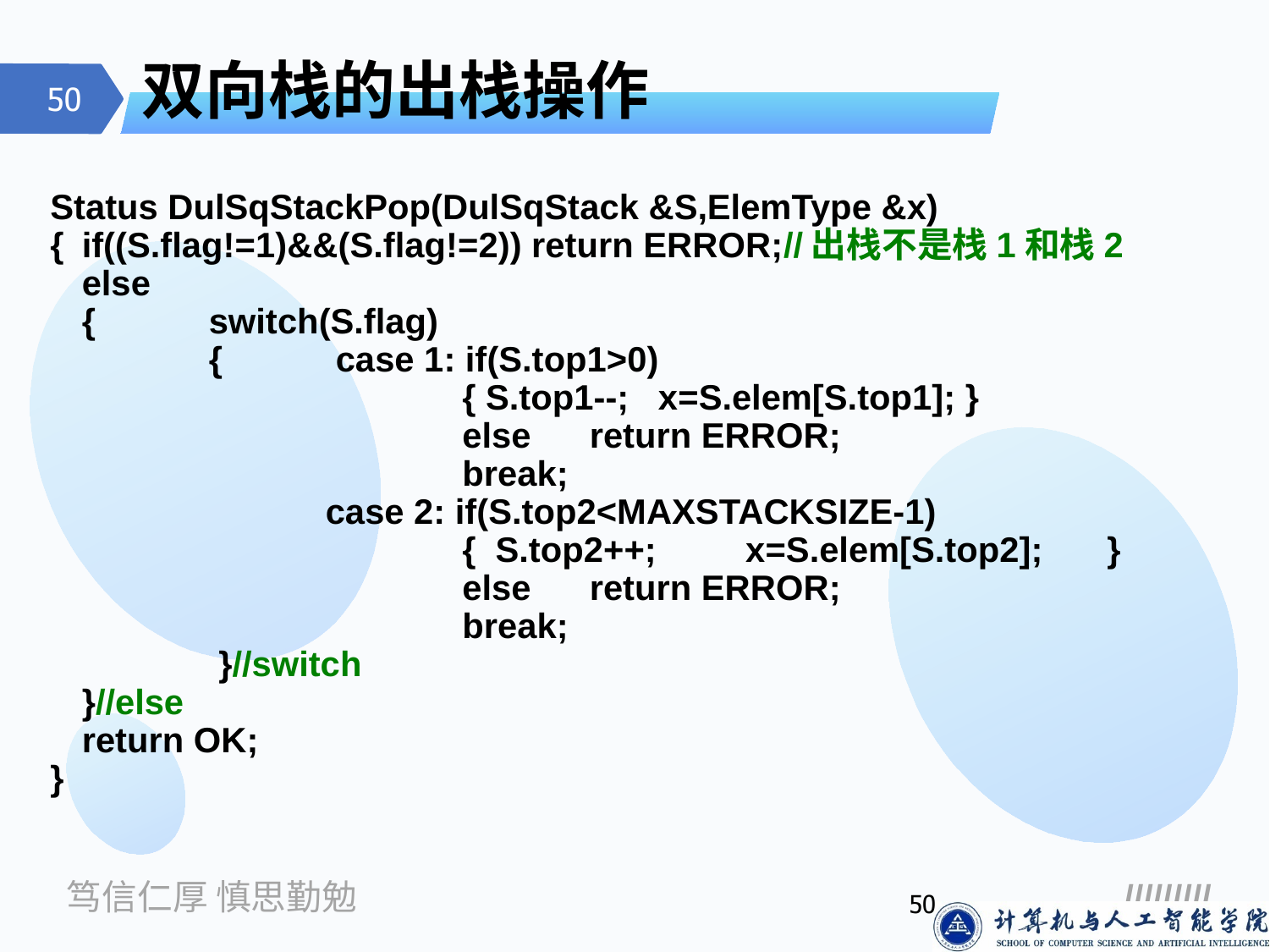

# 双向栈的出栈操作
Status DulSqStackPop(DulSqStack &S,ElemType &x)
{	if((S.flag!=1)&&(S.flag!=2)) return ERROR;//出栈不是栈1和栈2
	else
	{	switch(S.flag)
		{	case 1: if(S.top1>0)
			             { S.top1--;   x=S.elem[S.top1]; }
			             else	return ERROR;
			             break;
		            case 2: if(S.top2<MAXSTACKSIZE-1)
			             {  S.top2++;	   x=S.elem[S.top2];	 }
			             else	return ERROR;
			             break;
		 }//switch
	}//else
	return OK;
}
50